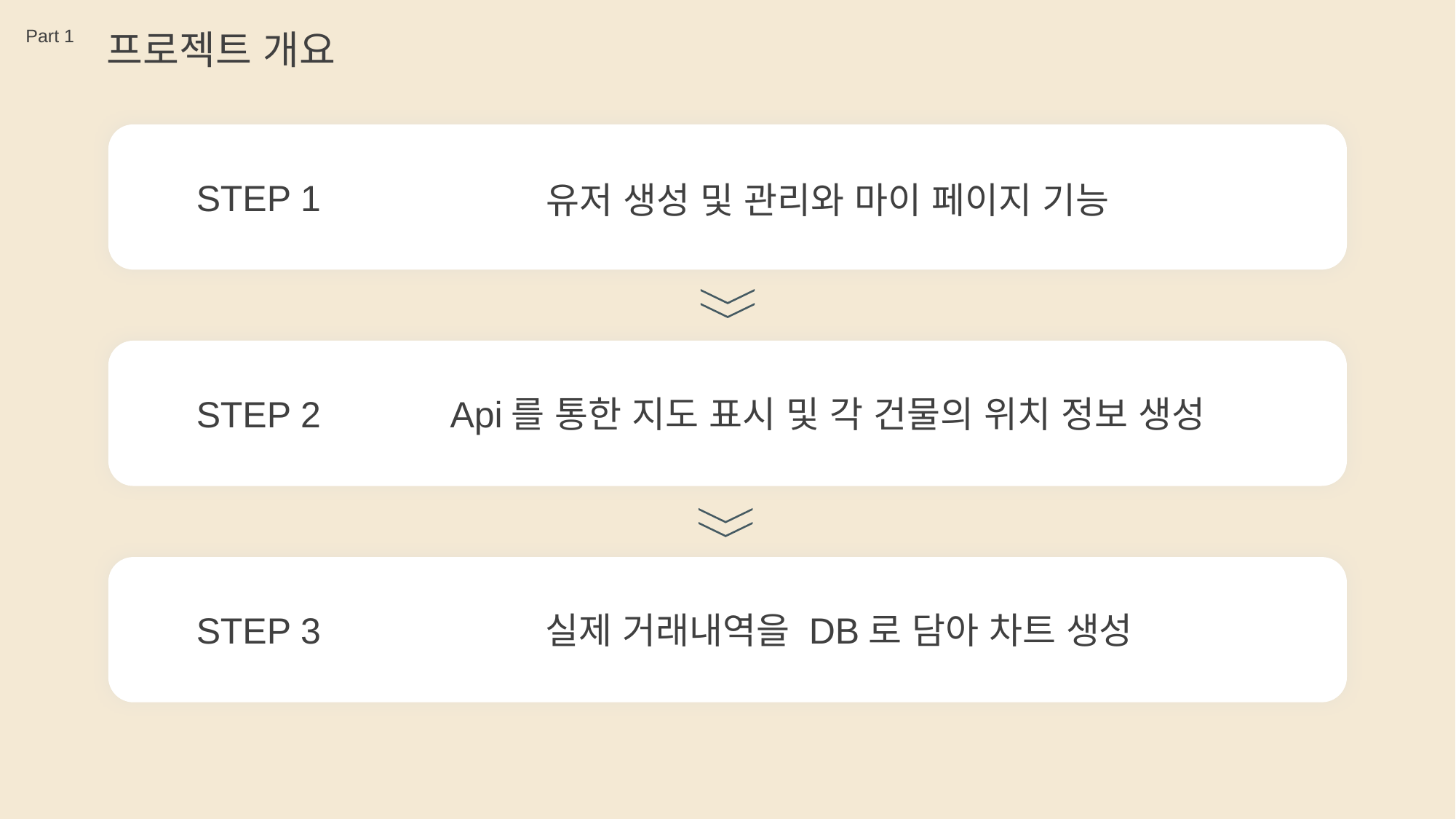

Part 1
프로젝트 개요

STEP 1
유저 생성 및 관리와 마이 페이지 기능

STEP 2
Api를 통한 지도 표시 및 각 건물의 위치 정보 생성

STEP 3
실제 거래내역을 DB로 담아 차트 생성